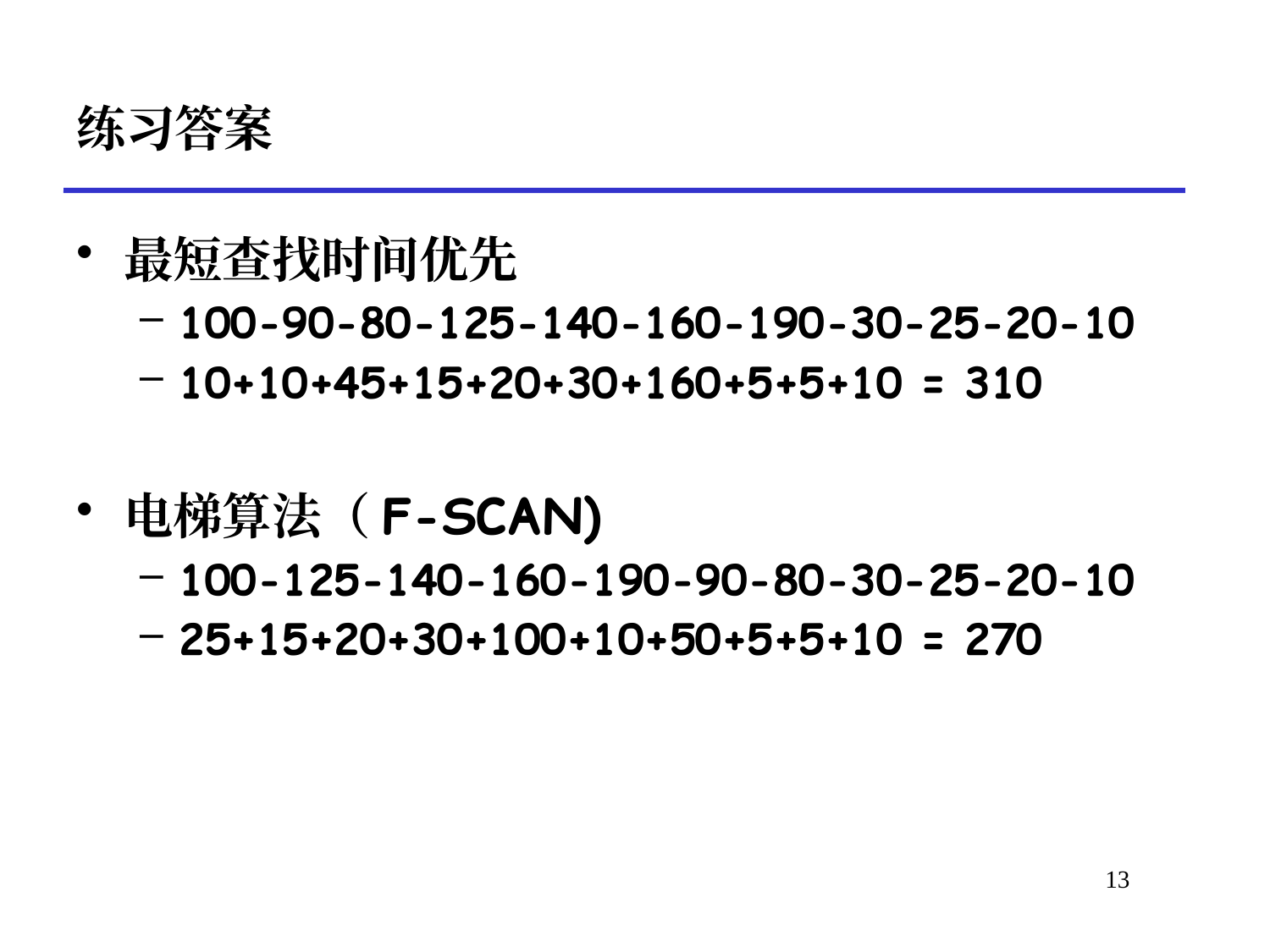

# 练习答案
最短查找时间优先
100-90-80-125-140-160-190-30-25-20-10
10+10+45+15+20+30+160+5+5+10 = 310

电梯算法（F-SCAN)
100-125-140-160-190-90-80-30-25-20-10
25+15+20+30+100+10+50+5+5+10 = 270
13